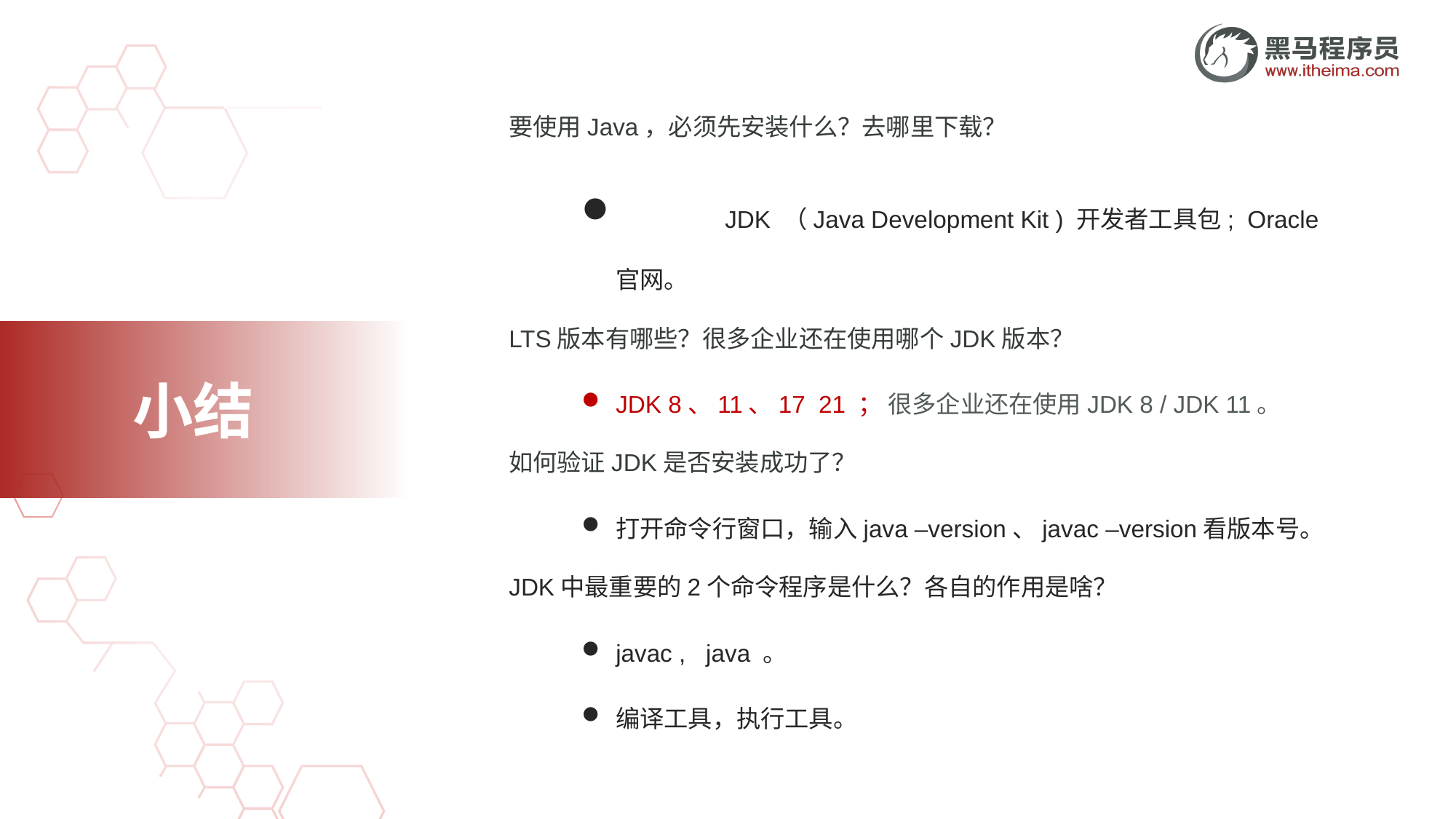

要使用Java，必须先安装什么？去哪里下载？
	JDK （Java Development Kit ) 开发者工具包;  Oracle官网。
LTS版本有哪些？很多企业还在使用哪个JDK版本？
JDK 8、11、17  21 ； 很多企业还在使用JDK 8 / JDK 11。
如何验证JDK是否安装成功了？
打开命令行窗口，输入java –version、javac –version看版本号。
JDK中最重要的2个命令程序是什么？各自的作用是啥？
javac ,   java 。
编译工具，执行工具。